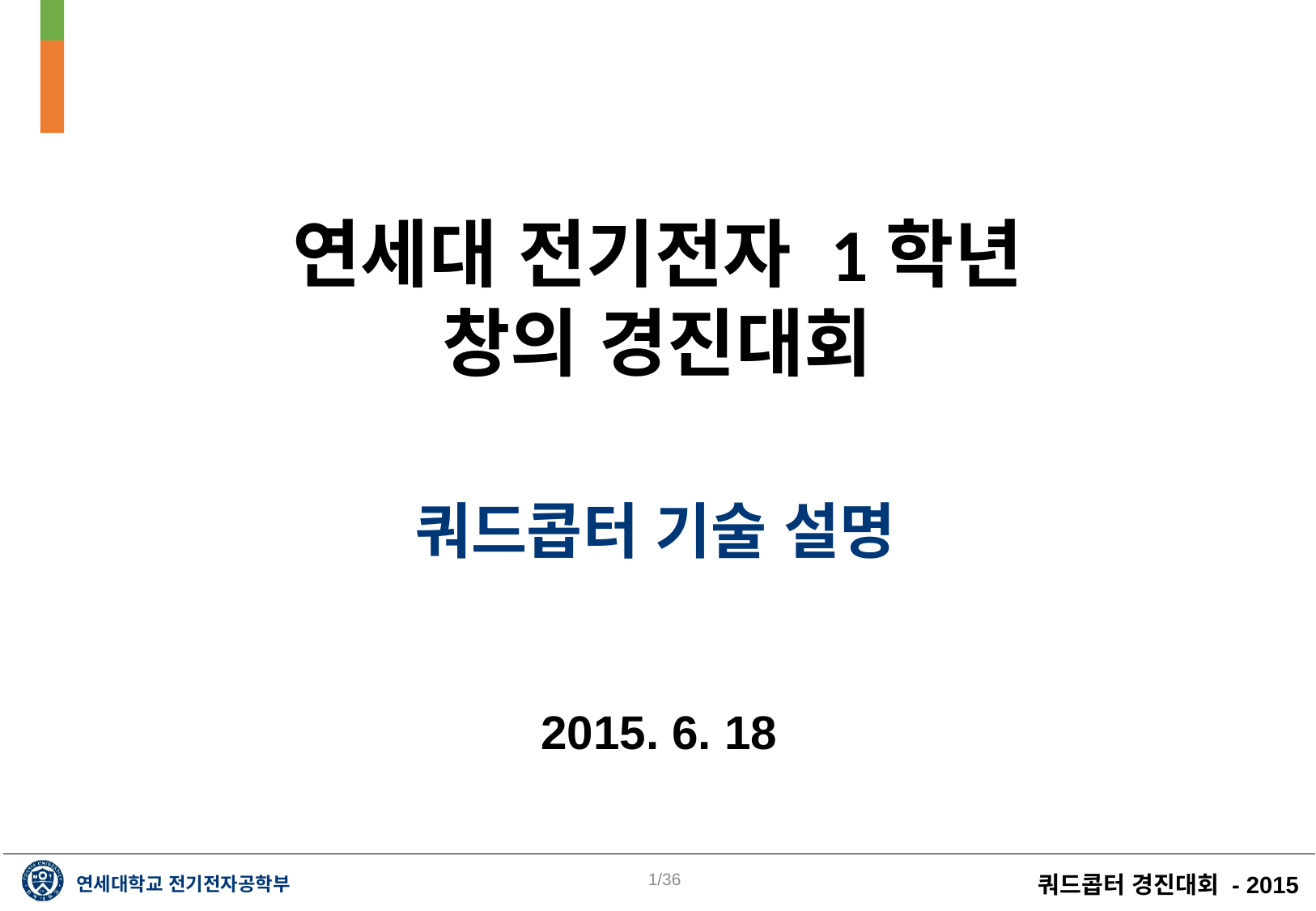

# 연세대 전기전자 1학년 창의 경진대회
쿼드콥터 기술 설명
2015. 6. 18